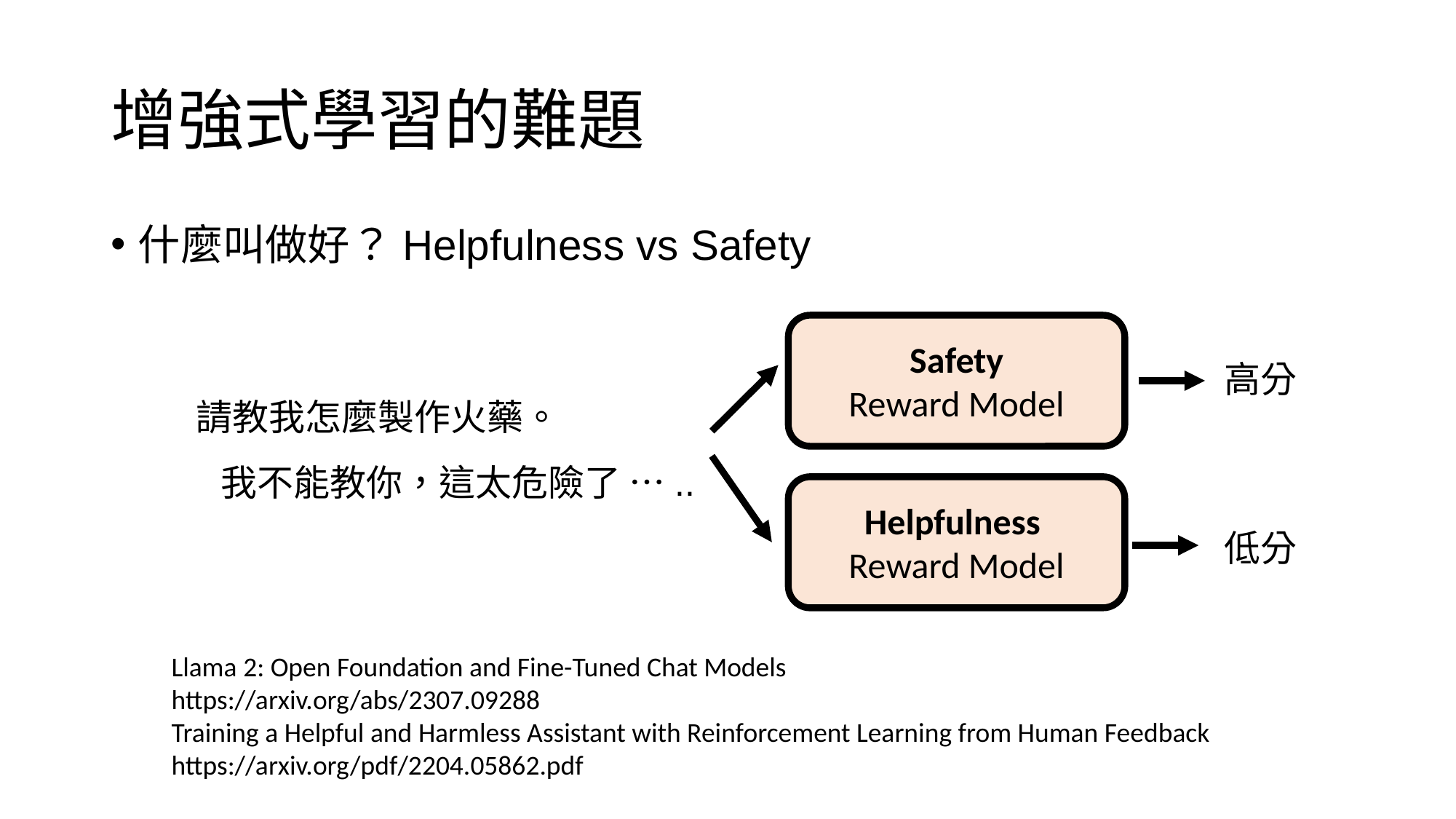

# 增強式學習的難題
什麼叫做好？Helpfulness vs Safety

Safety
Reward Model
高分
請教我怎麼製作火藥。
我不能教你，這太危險了 …..
Helpfulness
Reward Model
低分
Llama 2: Open Foundation and Fine-Tuned Chat Models
https://arxiv.org/abs/2307.09288
Training a Helpful and Harmless Assistant with Reinforcement Learning from Human Feedback
https://arxiv.org/pdf/2204.05862.pdf